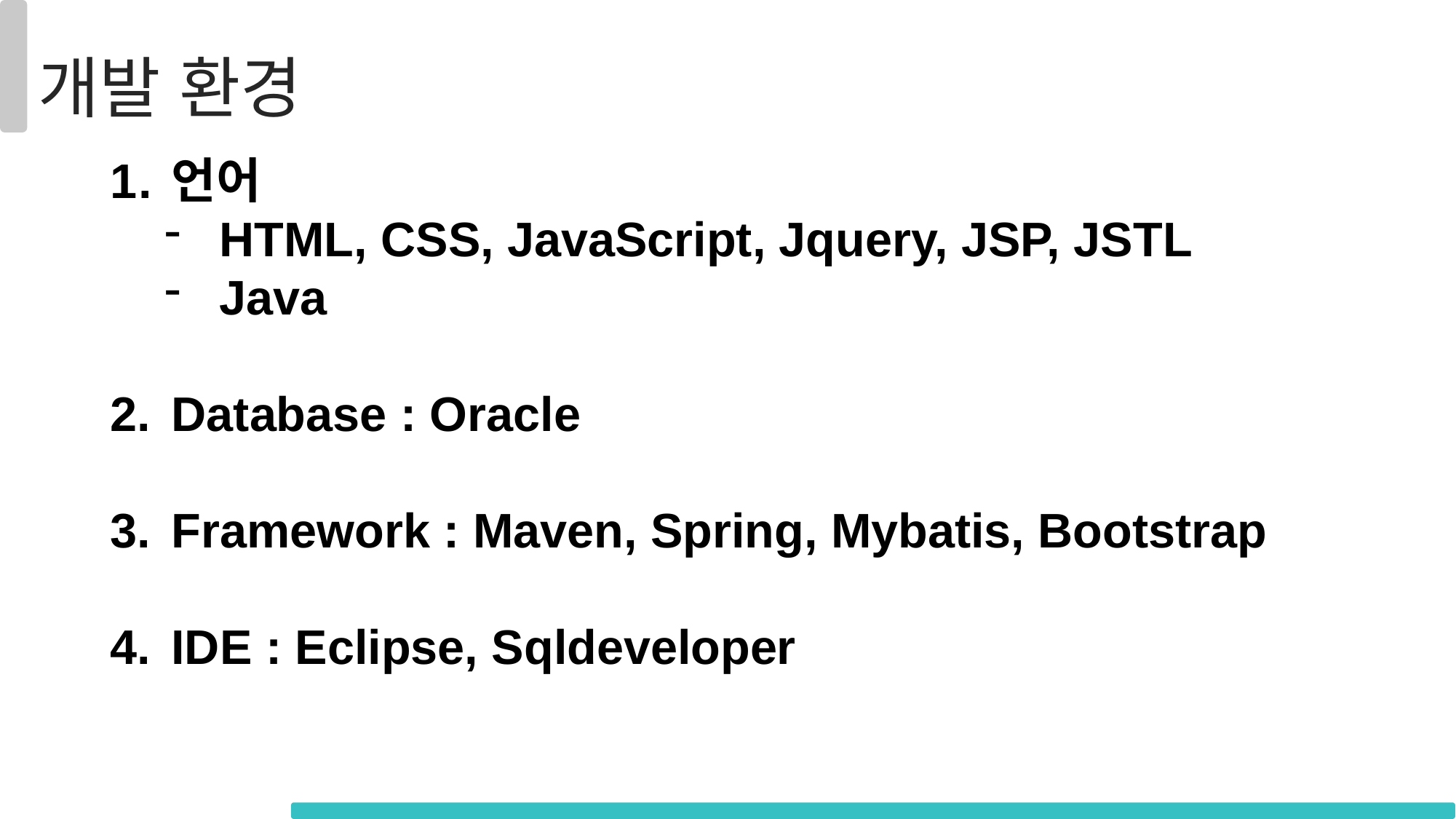

개발 환경

언어
HTML, CSS, JavaScript, Jquery, JSP, JSTL
Java

Database : Oracle

Framework : Maven, Spring, Mybatis, Bootstrap

IDE : Eclipse, Sqldeveloper